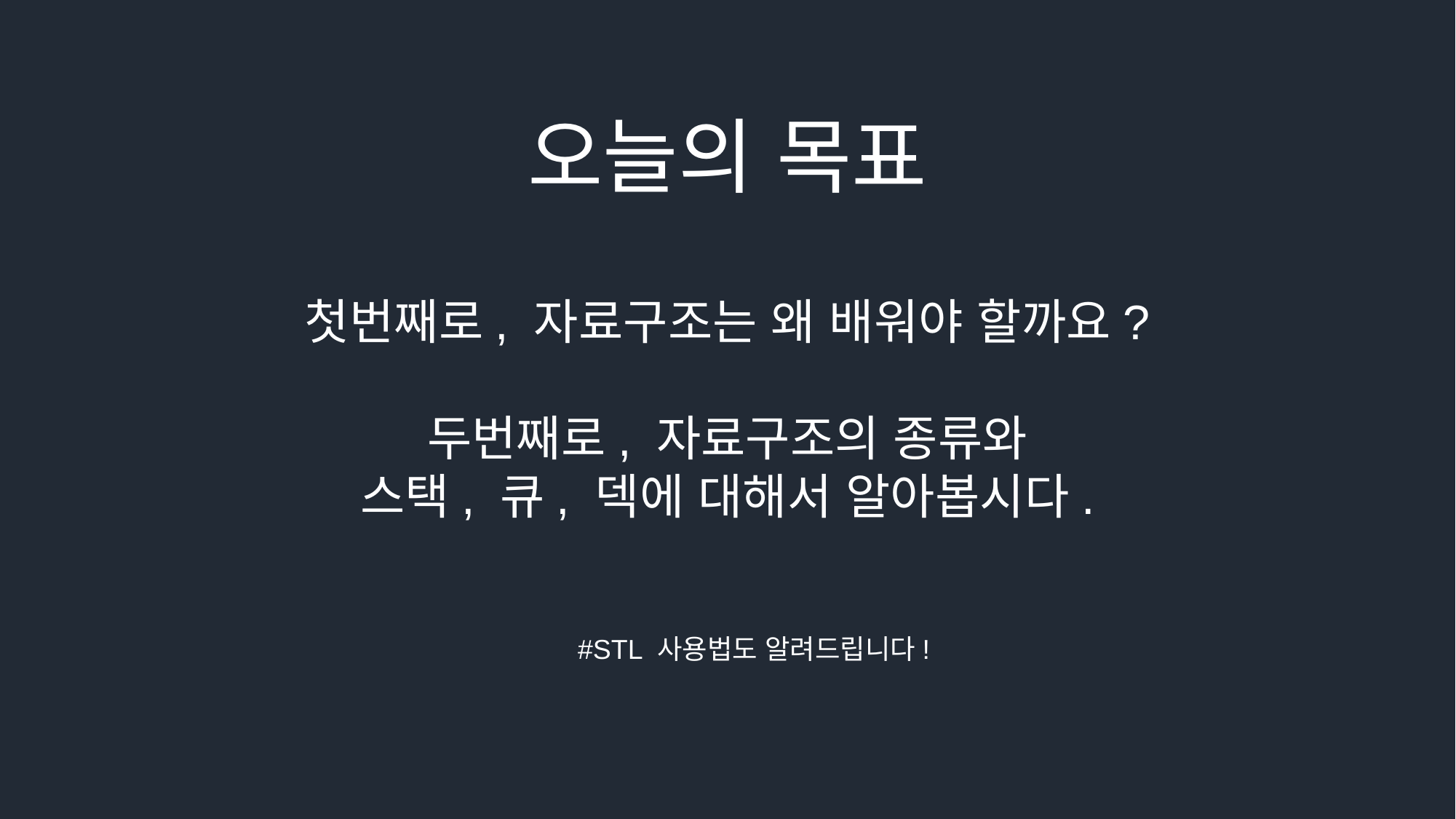

오늘의 목표
첫번째로, 자료구조는 왜 배워야 할까요?

두번째로, 자료구조의 종류와
스택, 큐, 덱에 대해서 알아봅시다.
#STL 사용법도 알려드립니다!